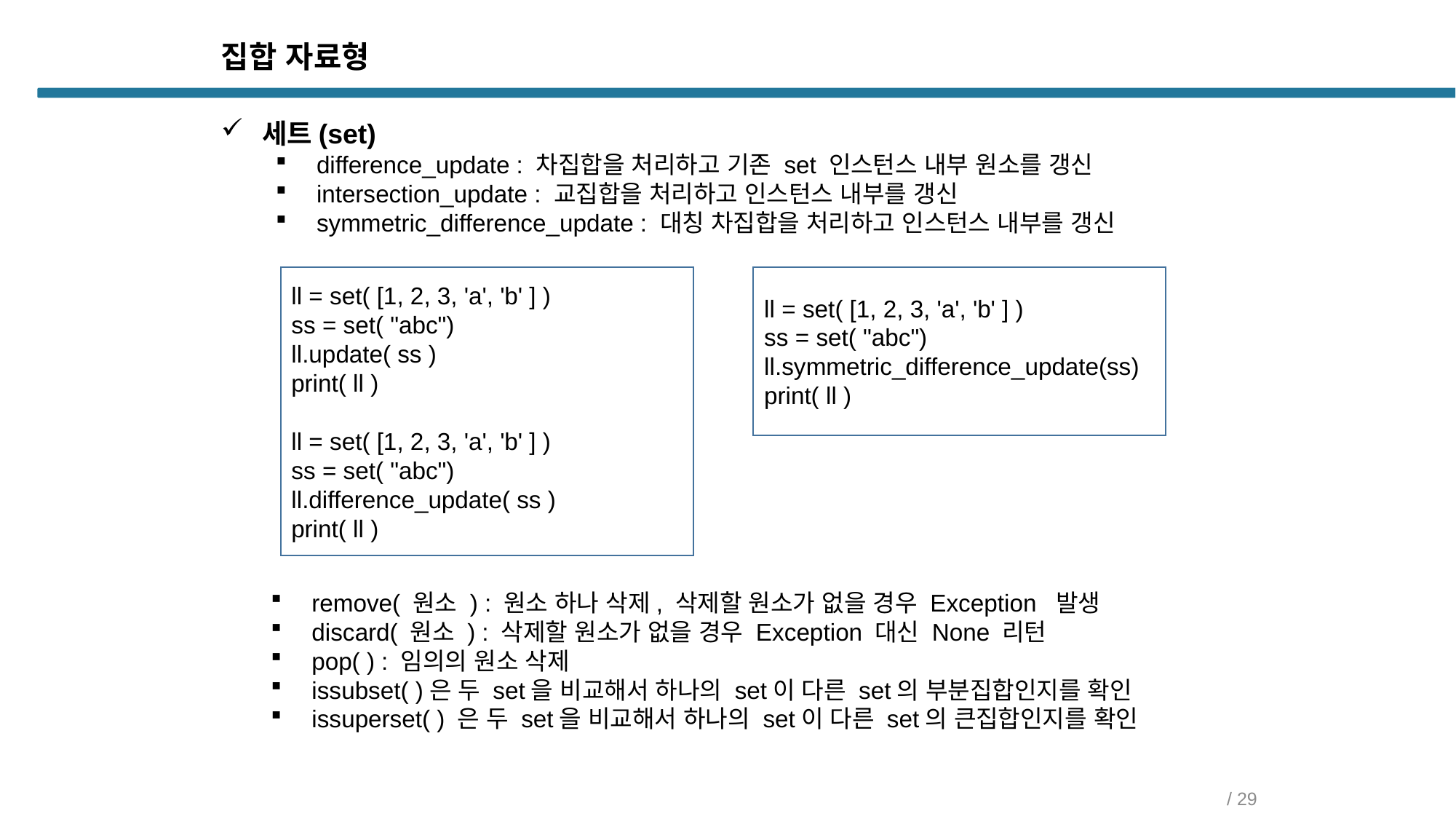

집합 자료형
세트(set)
difference_update : 차집합을 처리하고 기존 set 인스턴스 내부 원소를 갱신
intersection_update : 교집합을 처리하고 인스턴스 내부를 갱신
symmetric_difference_update : 대칭 차집합을 처리하고 인스턴스 내부를 갱신
ll = set( [1, 2, 3, 'a', 'b' ] )
ss = set( "abc")
ll.symmetric_difference_update(ss)
print( ll )
ll = set( [1, 2, 3, 'a', 'b' ] )
ss = set( "abc")
ll.update( ss )
print( ll )

ll = set( [1, 2, 3, 'a', 'b' ] )
ss = set( "abc")
ll.difference_update( ss )
print( ll )
remove( 원소 ) : 원소 하나 삭제, 삭제할 원소가 없을 경우 Exception  발생
discard( 원소 ) : 삭제할 원소가 없을 경우 Exception 대신 None 리턴
pop( ) : 임의의 원소 삭제
issubset( )은 두 set을 비교해서 하나의 set이 다른 set의 부분집합인지를 확인
issuperset( ) 은 두 set을 비교해서 하나의 set이 다른 set의 큰집합인지를 확인
/ 29